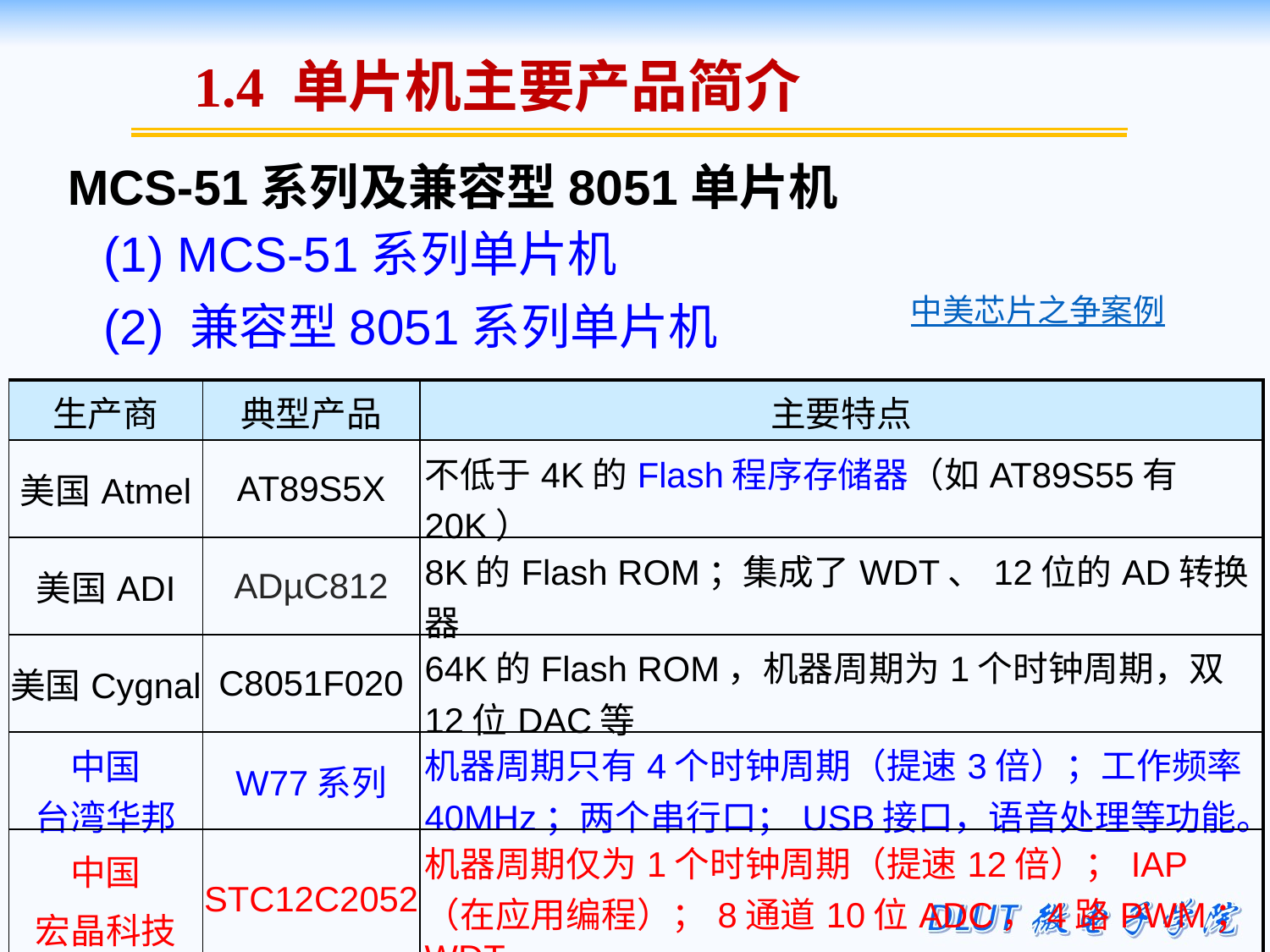

1.4 单片机主要产品简介

MCS-51系列及兼容型8051单片机
   (1) MCS-51系列单片机
中美芯片之争案例
   (2) 兼容型8051系列单片机
| 生产商 | 典型产品 | 主要特点 |
| --- | --- | --- |
| 美国Atmel | AT89S5X | 不低于4K的Flash程序存储器（如AT89S55有20K） |
| 美国ADI | ADµC812 | 8K的Flash ROM；集成了WDT、12位的AD转换器 |
| 美国Cygnal | C8051F020 | 64K的Flash ROM，机器周期为1个时钟周期，双12位DAC等 |
| 中国 台湾华邦 | W77系列 | 机器周期只有4个时钟周期（提速3倍）；工作频率40MHz；两个串行口；USB接口，语音处理等功能。 |
| 中国 宏晶科技 | STC12C2052 | 机器周期仅为1个时钟周期（提速12倍）；IAP（在应用编程）；8通道10位ADC，4路PWM；WDT…… |